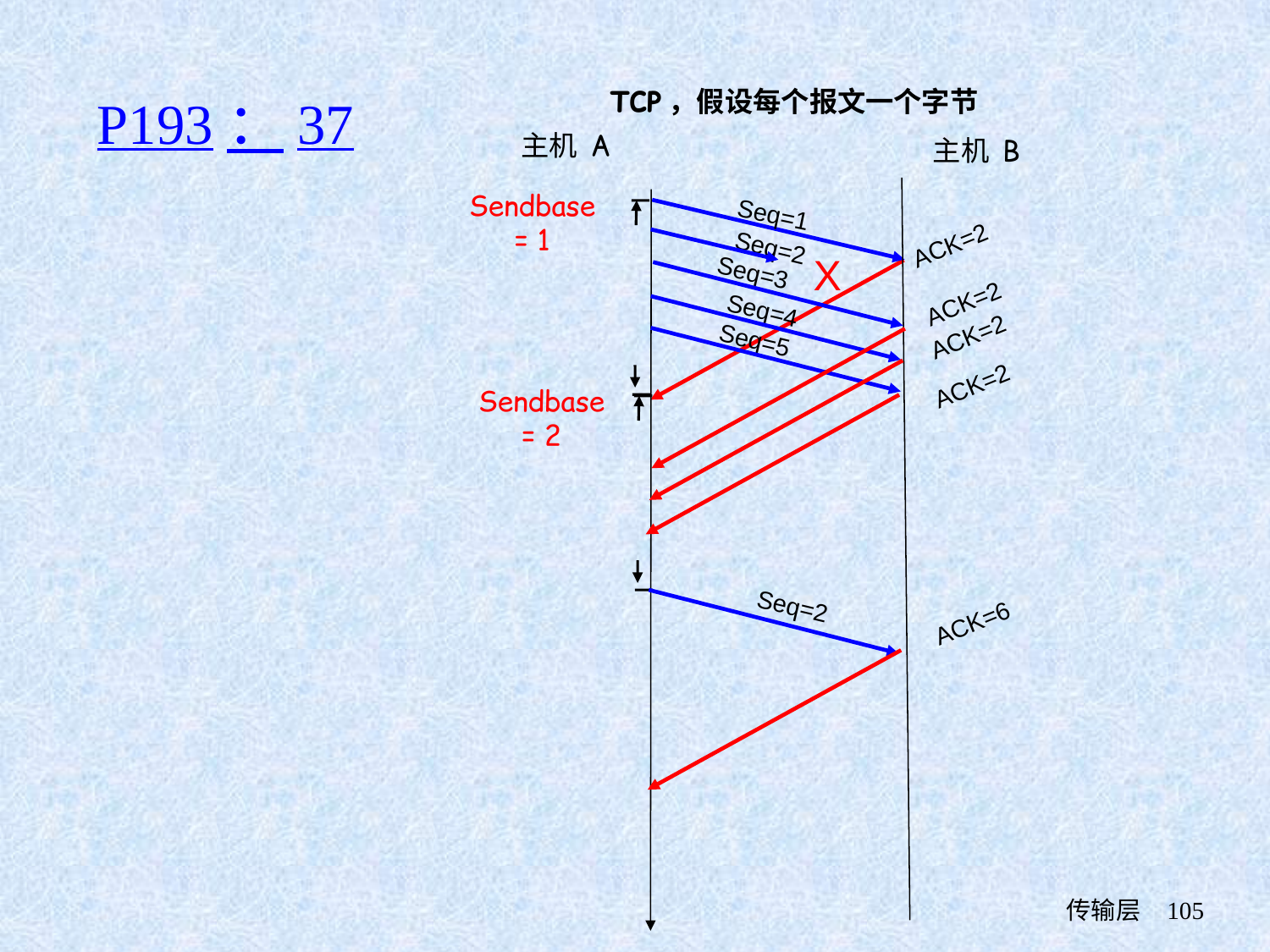

# P193：37
TCP，假设每个报文一个字节
主机 A
主机 B

Sendbase
= 1

Seq=1

ACK=2
Seq=2

X
Seq=3

ACK=2
Seq=4

ACK=2
Seq=5

ACK=2
Sendbase
= 2

Seq=2

ACK=6

 传输层
105